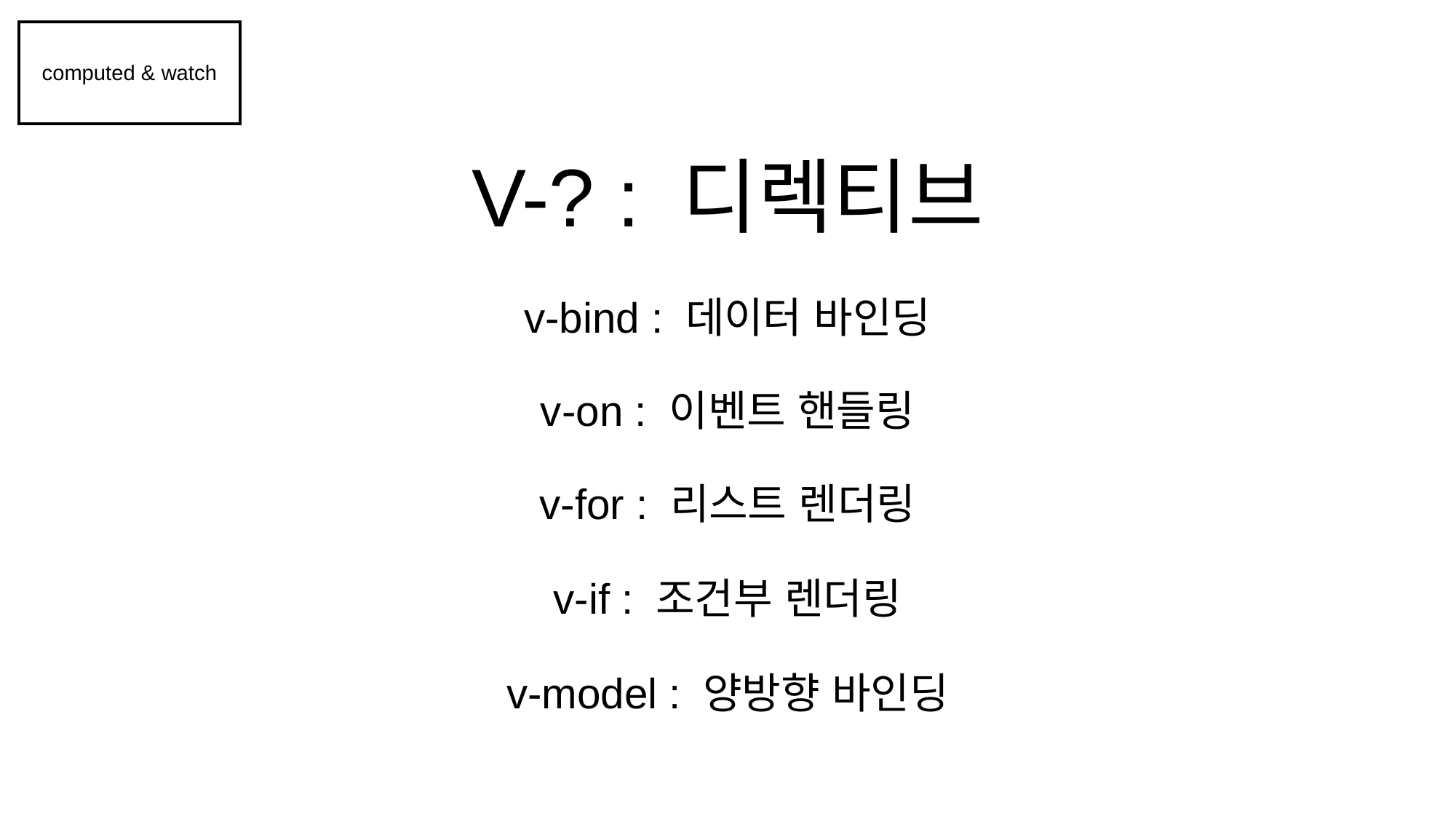

computed & watch
V-? : 디렉티브
v-bind : 데이터 바인딩
v-on : 이벤트 핸들링
v-for : 리스트 렌더링
v-if : 조건부 렌더링
v-model : 양방향 바인딩